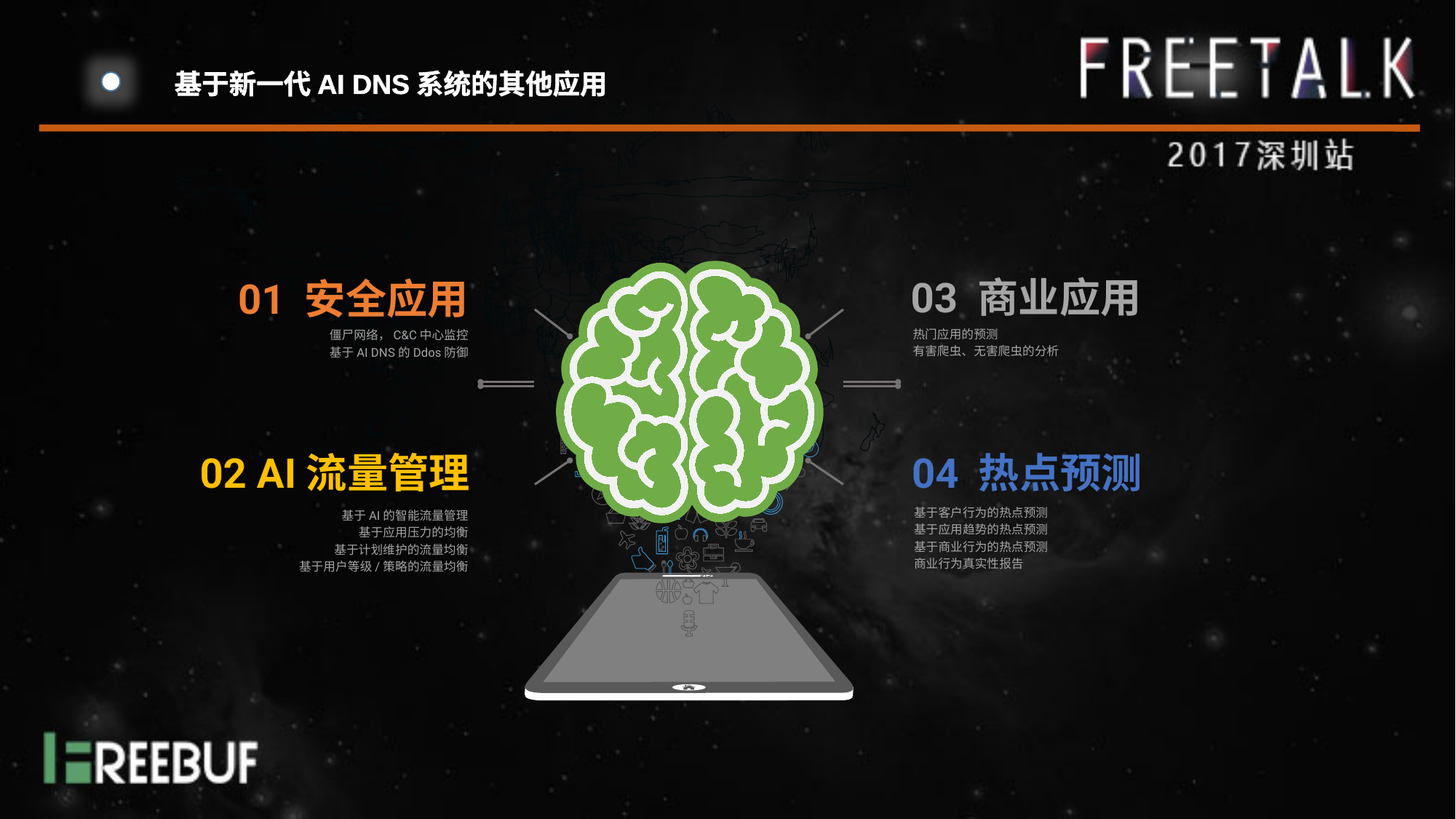

基于新一代AI DNS系统的其他应用

03 商业应用
热门应用的预测
有害爬虫、无害爬虫的分析
01 安全应用
僵尸网络，C&C中心监控
基于AI DNS的Ddos防御

02 AI流量管理

04 热点预测

基于客户行为的热点预测
基于应用趋势的热点预测
基于商业行为的热点预测
商业行为真实性报告

基于AI的智能流量管理
基于应用压力的均衡
基于计划维护的流量均衡
基于用户等级/策略的流量均衡